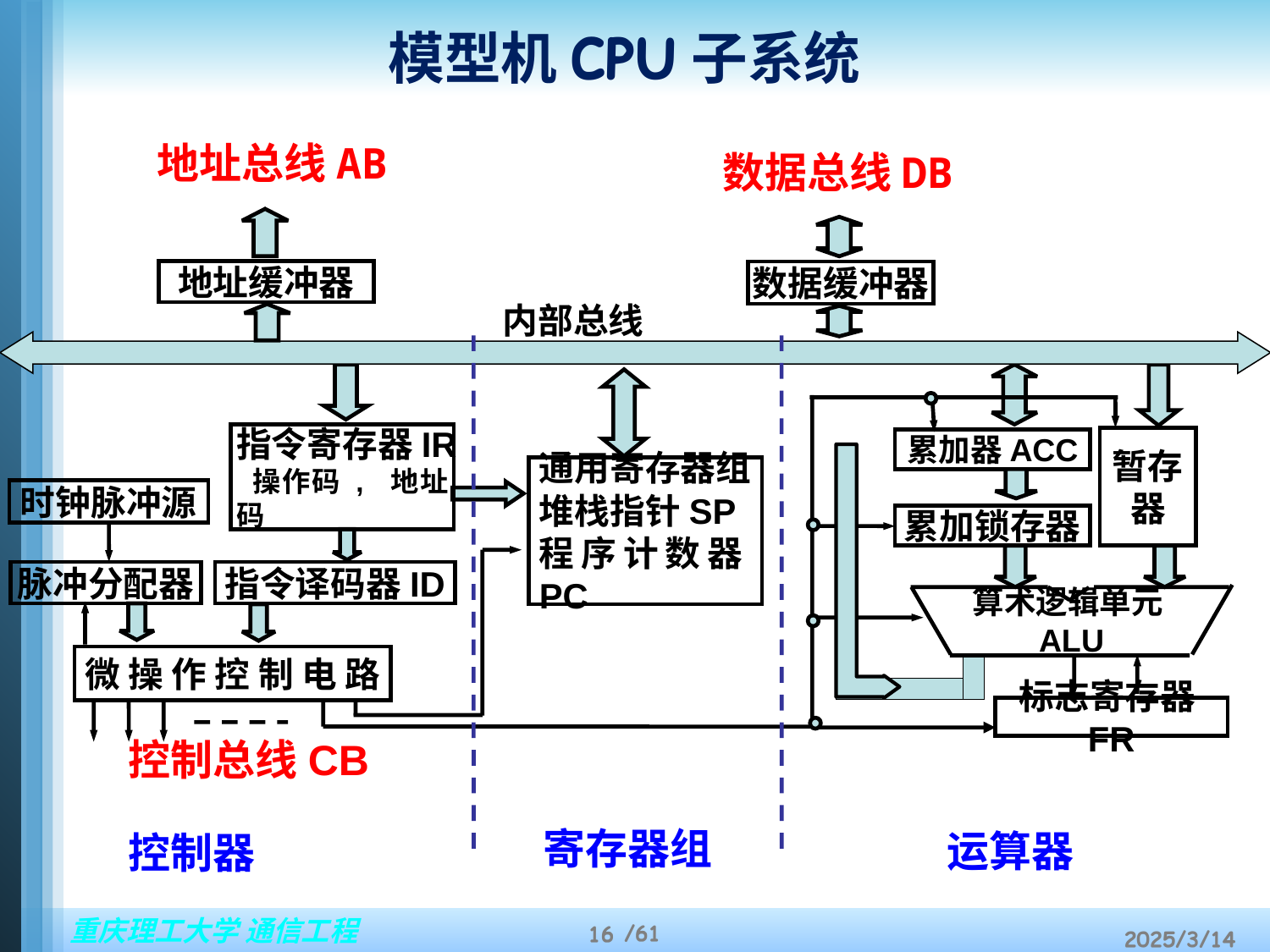

# 模型机CPU子系统
地址总线AB
数据总线DB

地址缓冲器

数据缓冲器

内部总线

累加器ACC

累加锁存器

暂存器

指令寄存器IR
 操作码 ,  地址码
指令译码器ID
通用寄存器组
堆栈指针SP
程序计数器PC
时钟脉冲源

脉冲分配器

算术逻辑单元ALU

微 操 作 控 制 电 路

标志寄存器FR

控制总线CB
控制器
寄存器组
运算器
16
/61
2025/3/14 Friday